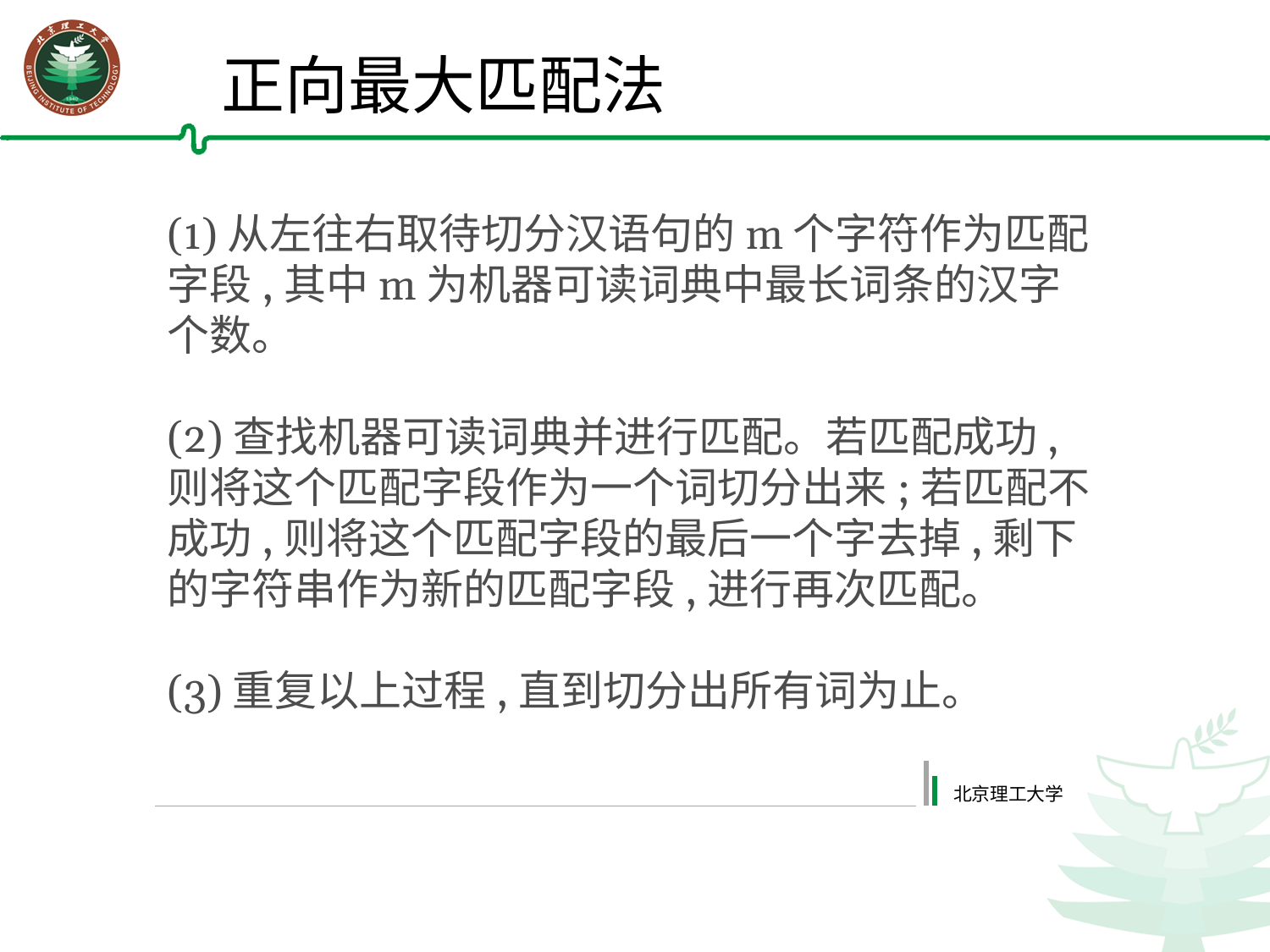

正向最大匹配法
(1)从左往右取待切分汉语句的m个字符作为匹配字段,其中m为机器可读词典中最长词条的汉字个数。

(2)查找机器可读词典并进行匹配。若匹配成功,则将这个匹配字段作为一个词切分出来;若匹配不成功,则将这个匹配字段的最后一个字去掉,剩下的字符串作为新的匹配字段,进行再次匹配。

(3)重复以上过程,直到切分出所有词为止。

北京理工大学